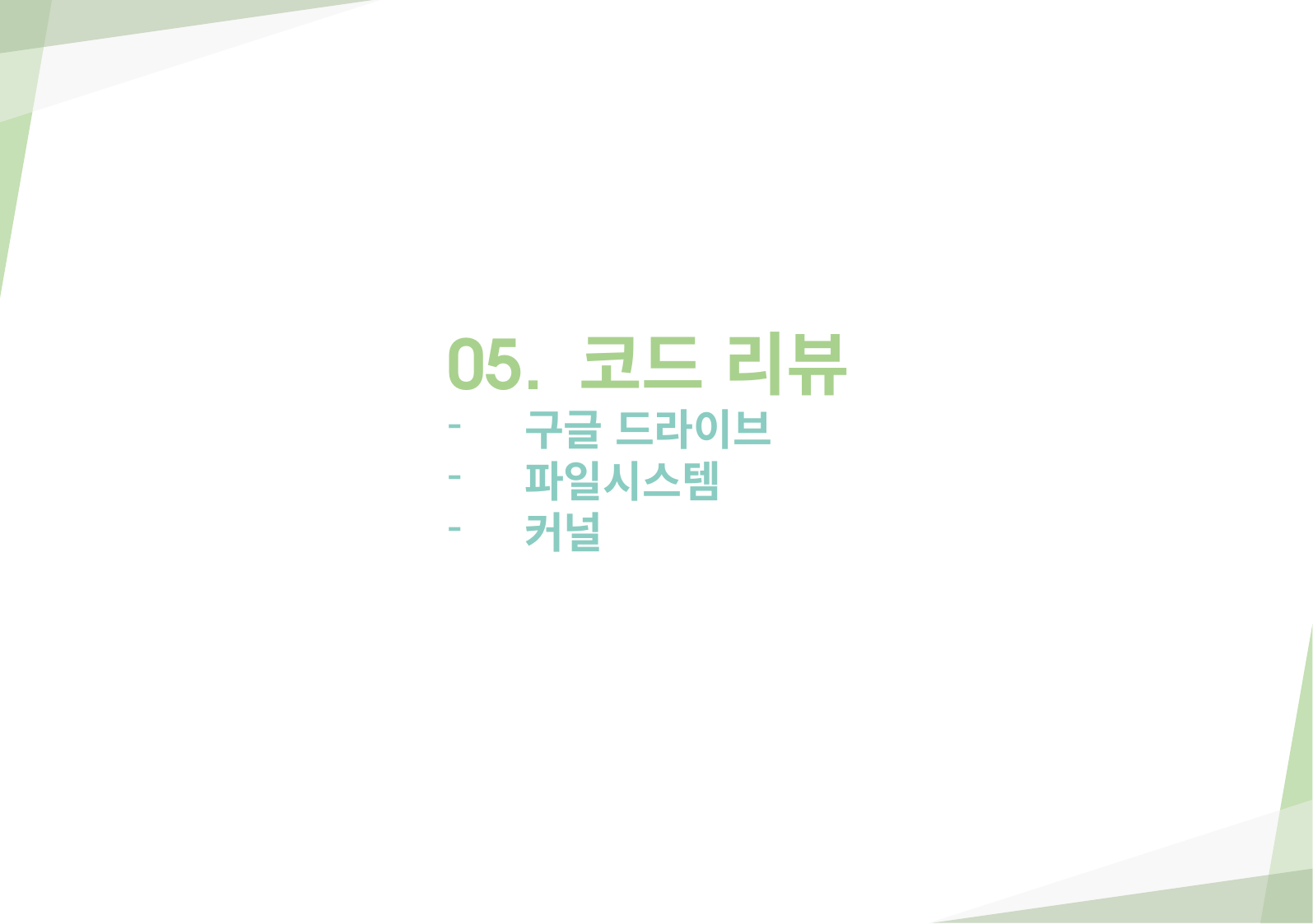

05. 코드 리뷰
구글 드라이브
파일시스템
커널